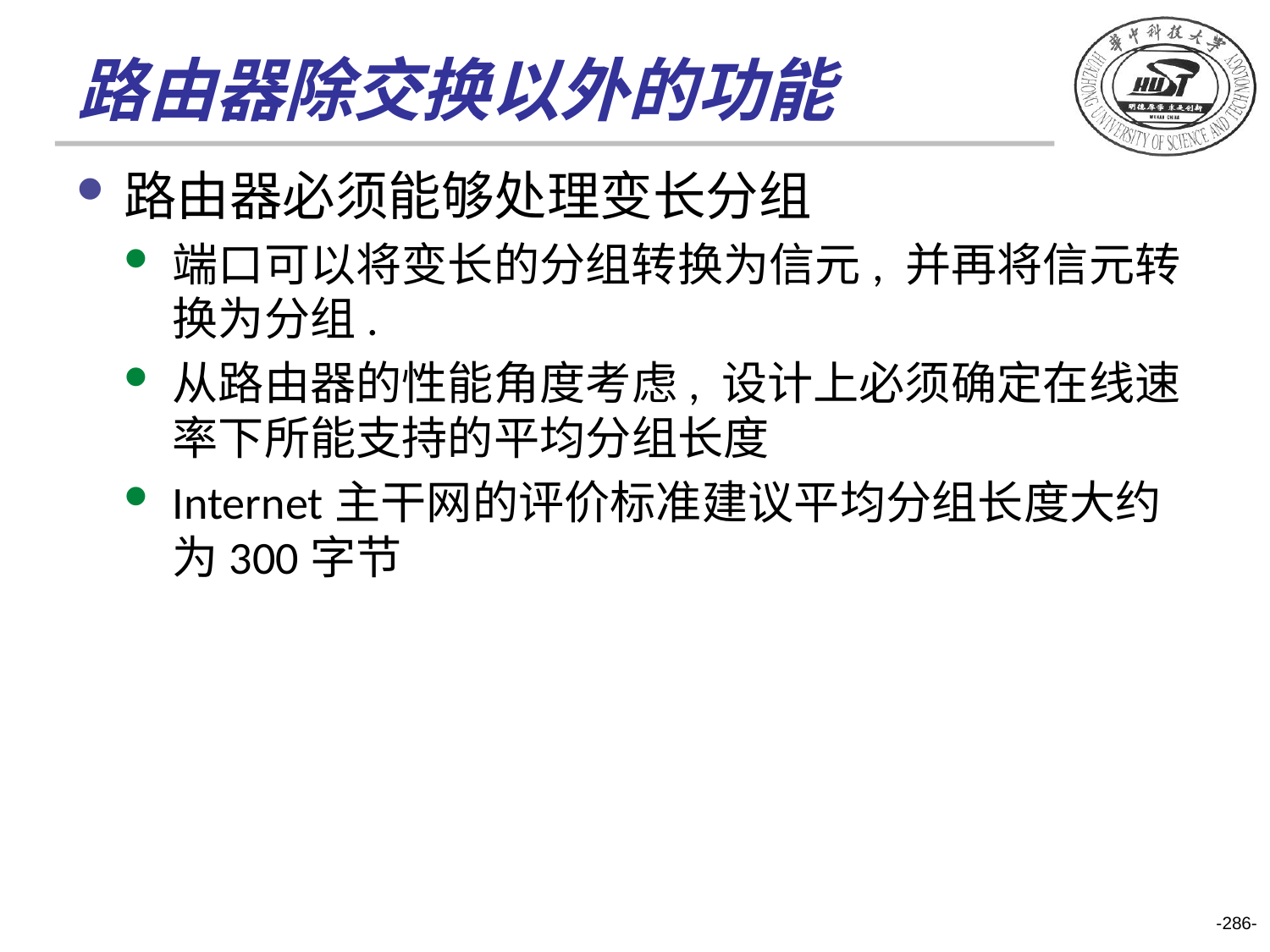

# 路由器除交换以外的功能
路由器必须能够处理变长分组
端口可以将变长的分组转换为信元, 并再将信元转换为分组.
从路由器的性能角度考虑, 设计上必须确定在线速率下所能支持的平均分组长度
Internet主干网的评价标准建议平均分组长度大约为300字节
-286-